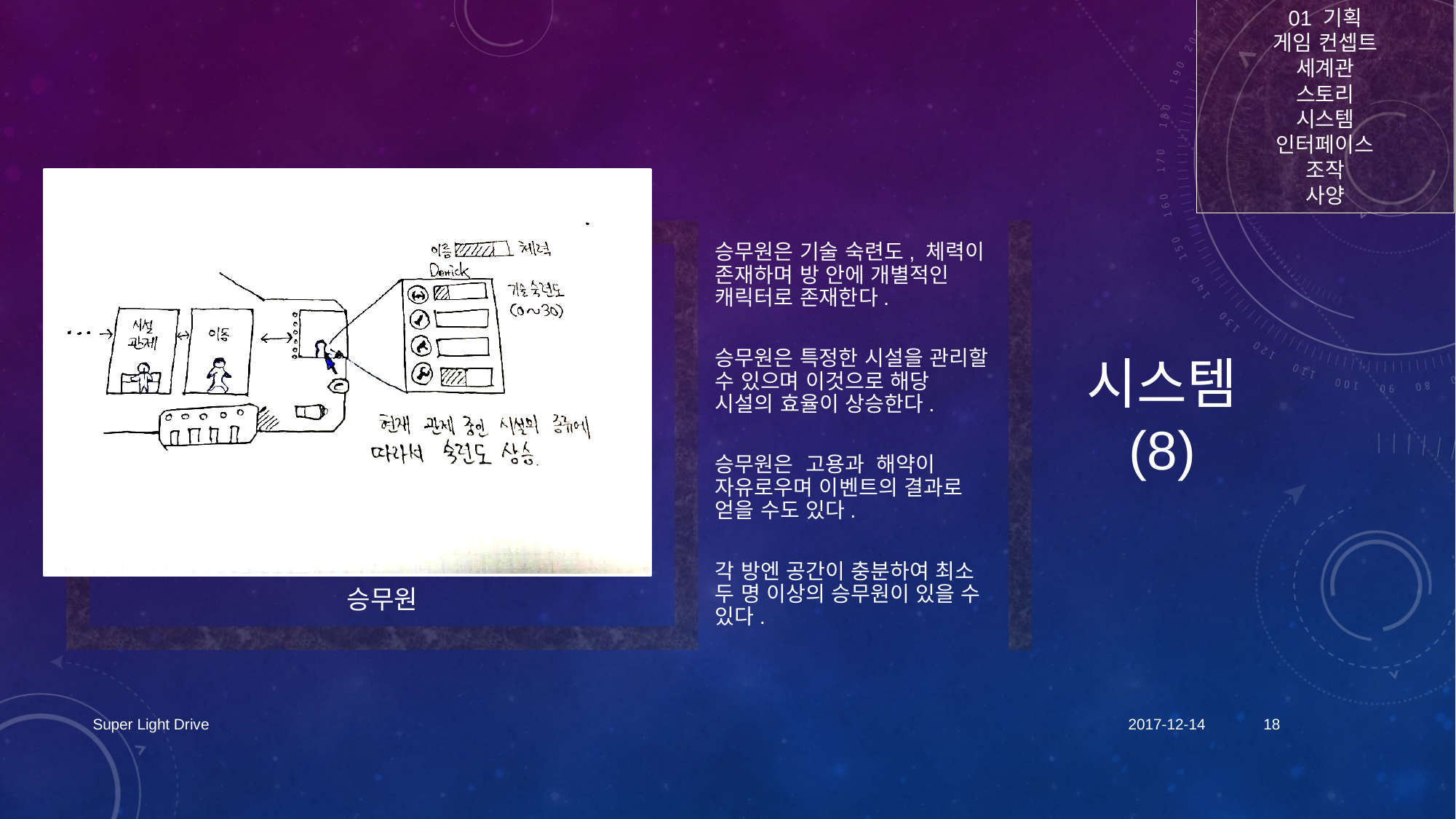

01 기획
게임 컨셉트
세계관
스토리
시스템
인터페이스
조작
사양
# 시스템 (8)

승무원
승무원은 기술 숙련도, 체력이 존재하며 방 안에 개별적인 캐릭터로 존재한다.

승무원은 특정한 시설을 관리할 수 있으며 이것으로 해당 시설의 효율이 상승한다.

승무원은  고용과  해약이 자유로우며 이벤트의 결과로 얻을 수도 있다.

각 방엔 공간이 충분하여 최소 두 명 이상의 승무원이 있을 수 있다.
Super Light Drive
2017-12-14
18